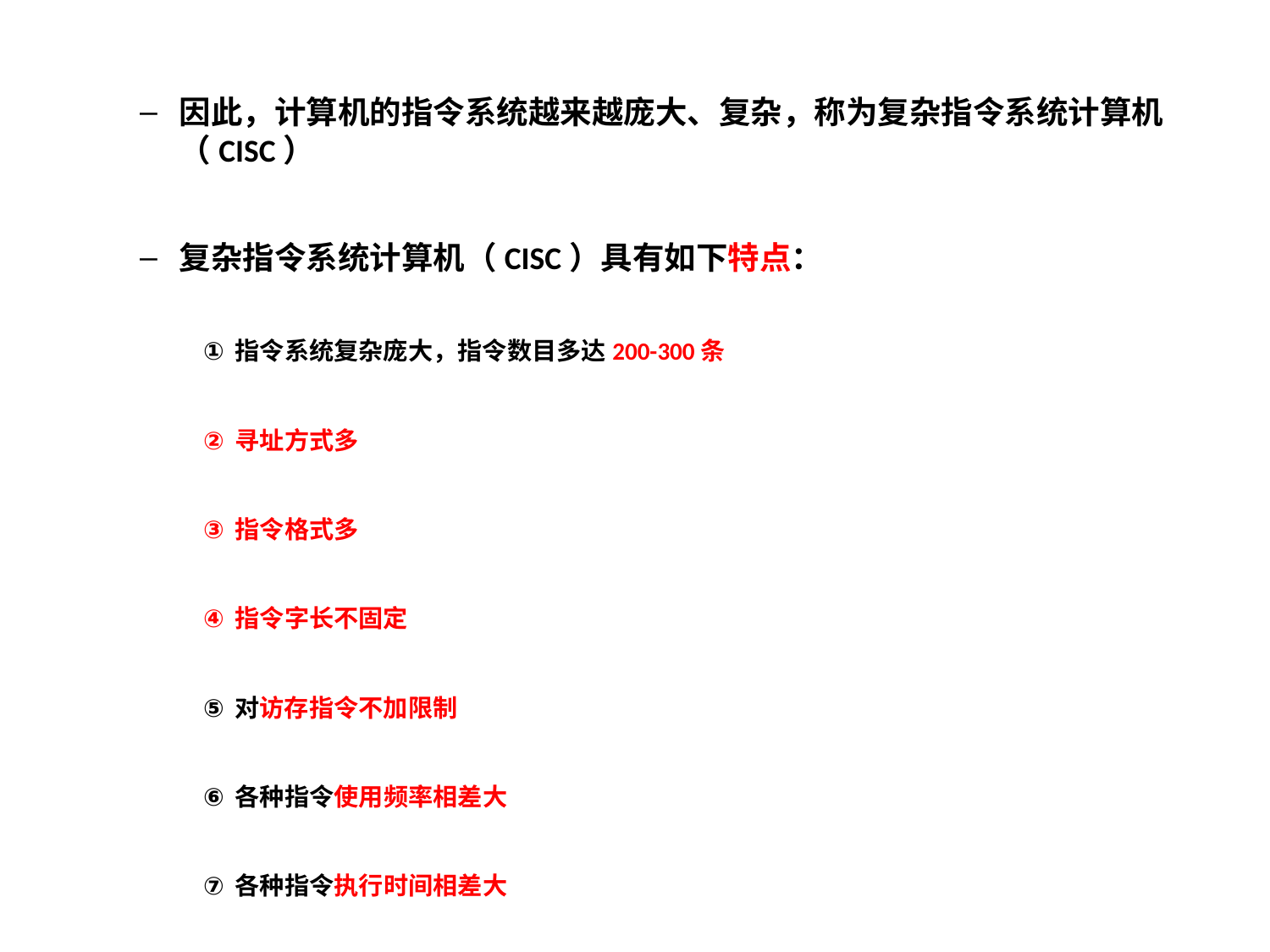

因此，计算机的指令系统越来越庞大、复杂，称为复杂指令系统计算机（CISC）

复杂指令系统计算机（CISC）具有如下特点：

指令系统复杂庞大，指令数目多达200-300条

寻址方式多

指令格式多

指令字长不固定

对访存指令不加限制

各种指令使用频率相差大

各种指令执行时间相差大

大多数采用微程序控制器